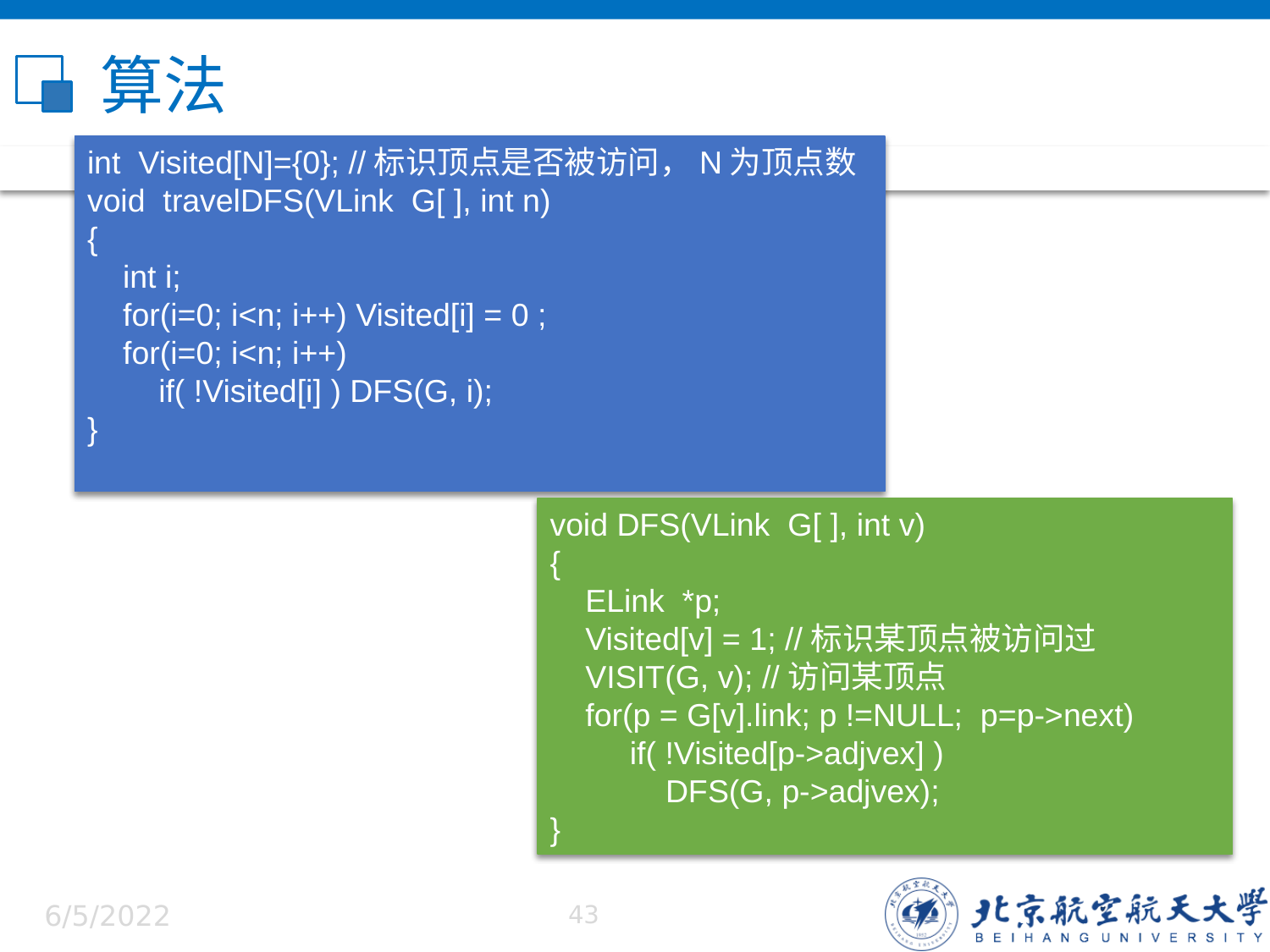

# 算法
int  Visited[N]={0}; //标识顶点是否被访问，N为顶点数
void  travelDFS(VLink  G[ ], int n)
{
    int i;
    for(i=0; i<n; i++) Visited[i] = 0 ;
    for(i=0; i<n; i++)
        if( !Visited[i] ) DFS(G, i);
}

void DFS(VLink  G[ ], int v)
{
    ELink  *p;
    Visited[v] = 1; //标识某顶点被访问过
    VISIT(G, v); //访问某顶点
    for(p = G[v].link; p !=NULL;  p=p->next)
         if( !Visited[p->adjvex] )
             DFS(G, p->adjvex);
}
6/5/2022
43